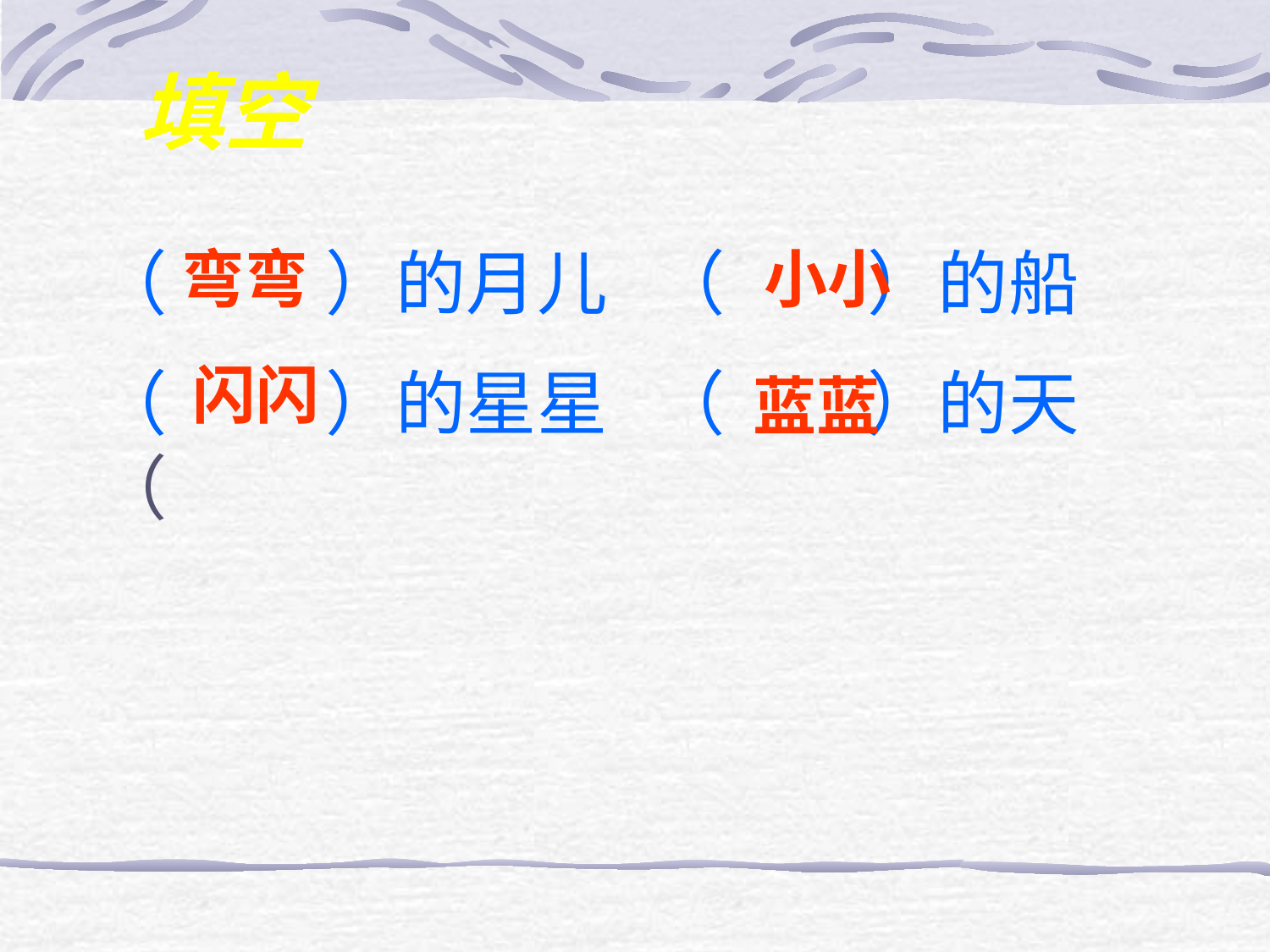

填空
（          ）的月儿   （         ）的船
（          ）的星星   （         ）的天        （
弯弯
小小
闪闪
蓝蓝